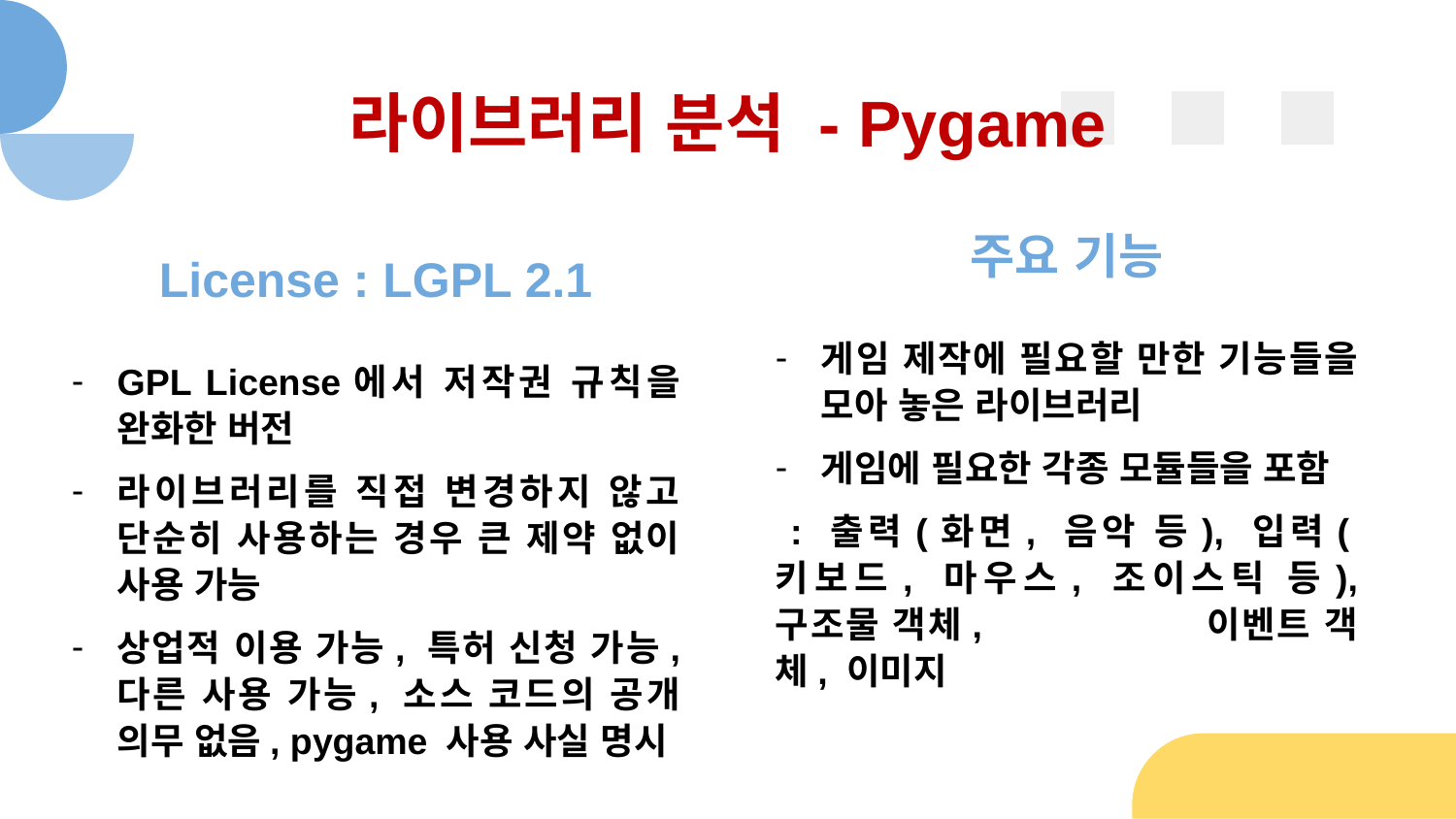

# 라이브러리 분석 - Pygame
주요 기능

게임 제작에 필요할 만한 기능들을 모아 놓은 라이브러리
게임에 필요한 각종 모듈들을 포함
 : 출력(화면, 음악 등), 입력(키보드, 마우스, 조이스틱 등), 구조물 객체,                  이벤트 객체, 이미지
License : LGPL 2.1

GPL License에서 저작권 규칙을 완화한 버전
라이브러리를 직접 변경하지 않고 단순히 사용하는 경우 큰 제약 없이 사용 가능
상업적 이용 가능, 특허 신청 가능, 다른 사용 가능, 소스 코드의 공개 의무 없음, pygame 사용 사실 명시